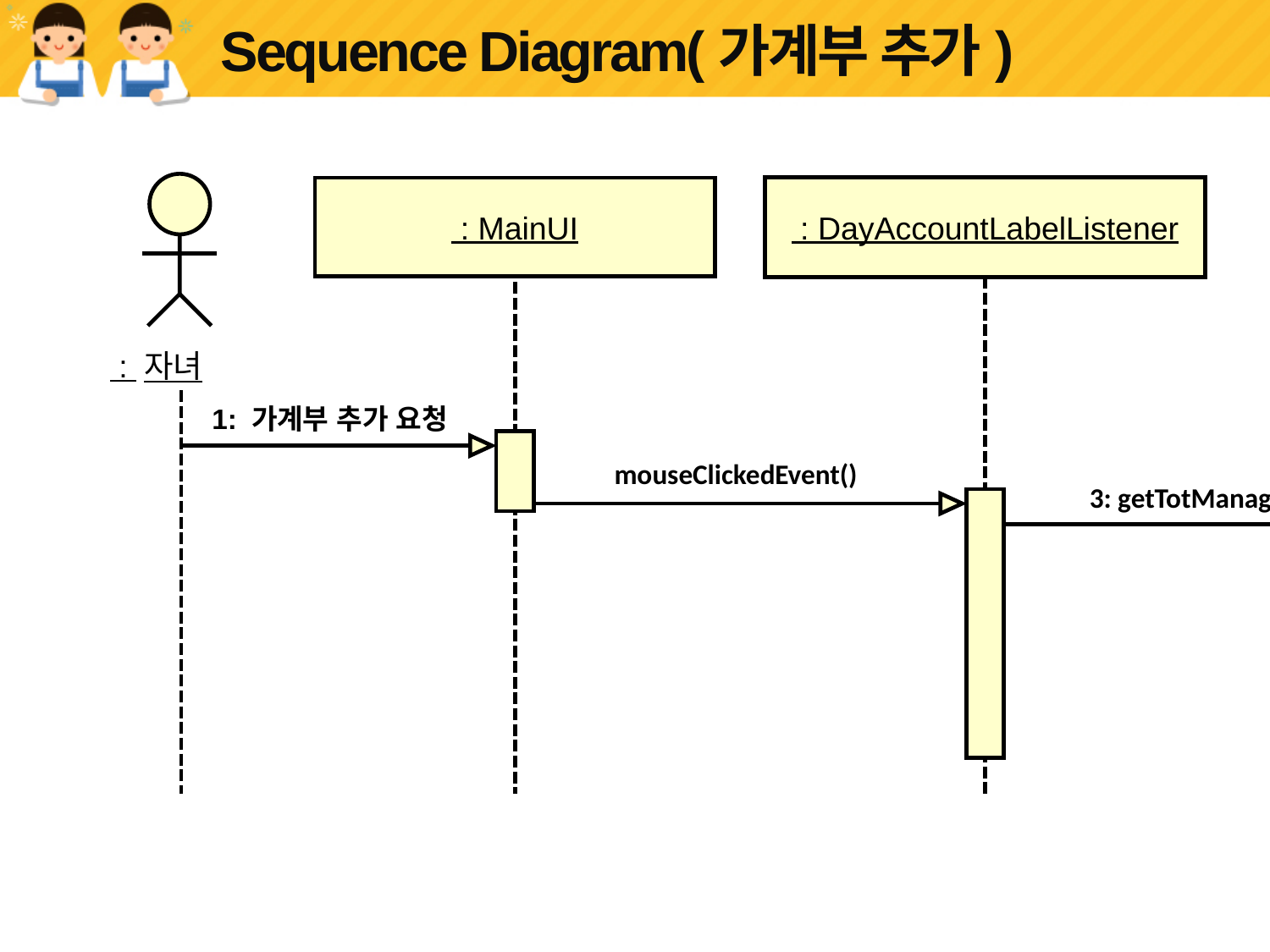

# Sequence Diagram(가계부 추가)

 : DayAccountLabelListener
 : MainUI

 : 자녀
1: 가계부 추가 요청

mouseClickedEvent()

3: getTotManager

MonthAccountBtnListenerr

YearAccountBtn
Listenerr